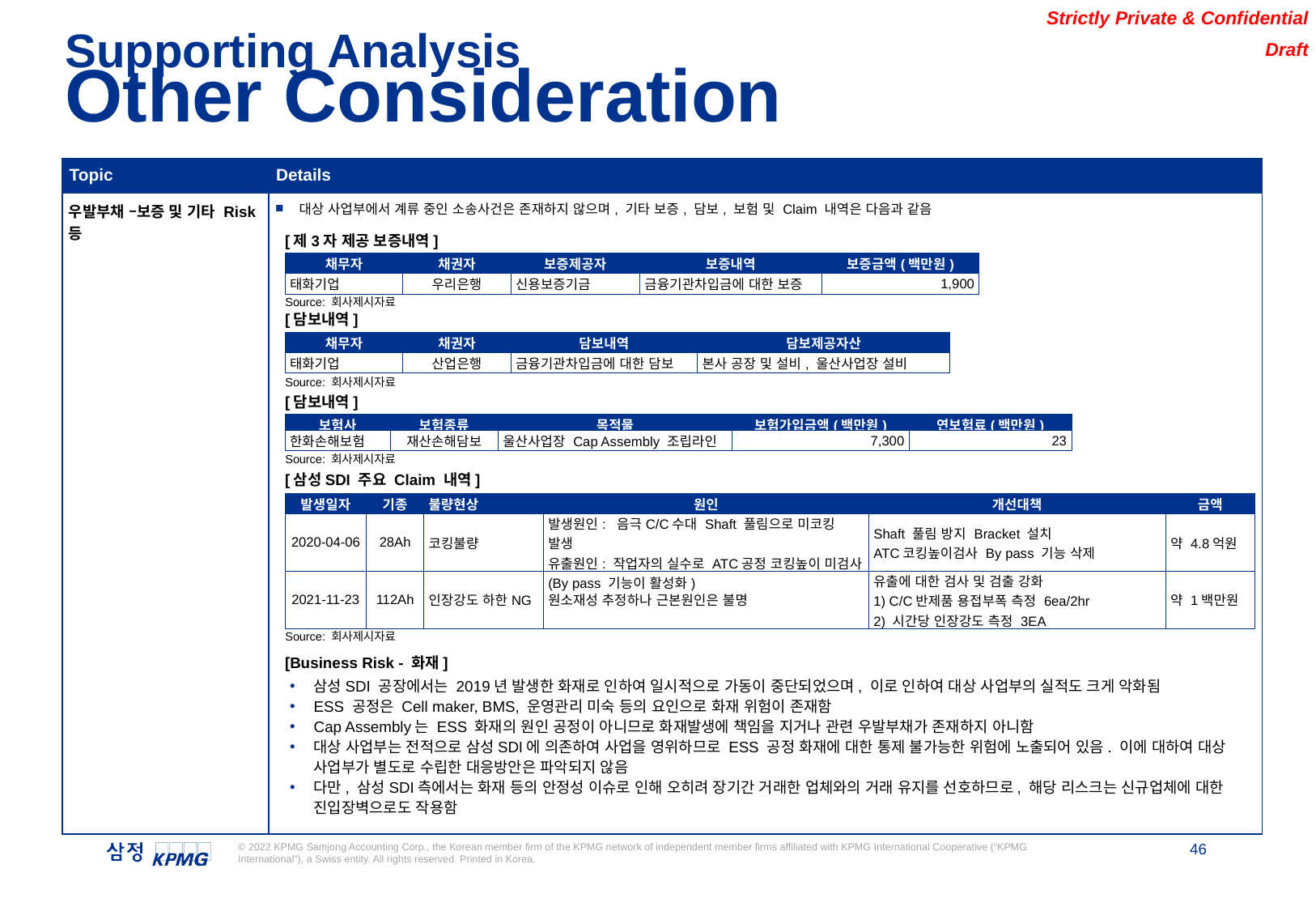

Supporting Analysis
Other Consideration
| Topic | Details |
| --- | --- |
| 우발부채 –보증 및 기타 Risk 등 | 대상 사업부에서 계류 중인 소송사건은 존재하지 않으며, 기타 보증, 담보, 보험 및 Claim 내역은 다음과 같음 |
[제3자 제공 보증내역]
| 채무자 | 채권자 | 보증제공자 | 보증내역 | 보증금액(백만원) |
| --- | --- | --- | --- | --- |
| 태화기업 | 우리은행 | 신용보증기금 | 금융기관차입금에 대한 보증 | 1,900 |
Source: 회사제시자료
[담보내역]
| 채무자 | 채권자 | 담보내역 | 담보제공자산 |
| --- | --- | --- | --- |
| 태화기업 | 산업은행 | 금융기관차입금에 대한 담보 | 본사 공장 및 설비, 울산사업장 설비 |
Source: 회사제시자료
[담보내역]
| 보험사 | 보험종류 | 목적물 | 보험가입금액(백만원) | 연보험료(백만원) |
| --- | --- | --- | --- | --- |
| 한화손해보험 | 재산손해담보 | 울산사업장 Cap Assembly 조립라인 | 7,300 | 23 |
Source: 회사제시자료
[삼성SDI 주요 Claim 내역]
| 발생일자 | 기종 | 불량현상 | 원인 | 개선대책 | 금액 |
| --- | --- | --- | --- | --- | --- |
| 2020-04-06 | 28Ah | 코킹불량 | 발생원인: 음극C/C수대 Shaft 풀림으로 미코킹 발생 유출원인: 작업자의 실수로 ATC공정 코킹높이 미검사(By pass 기능이 활성화) | Shaft 풀림 방지 Bracket 설치 ATC코킹높이검사 By pass 기능 삭제 | 약 4.8억원 |
| 2021-11-23 | 112Ah | 인장강도 하한NG | 원소재성 추정하나 근본원인은 불명 | 유출에 대한 검사 및 검출 강화 1) C/C반제품 용접부폭 측정 6ea/2hr 2) 시간당 인장강도 측정 3EA | 약 1백만원 |
Source: 회사제시자료
[Business Risk - 화재]
삼성SDI 공장에서는 2019년 발생한 화재로 인하여 일시적으로 가동이 중단되었으며, 이로 인하여 대상 사업부의 실적도 크게 악화됨
ESS 공정은 Cell maker, BMS, 운영관리 미숙 등의 요인으로 화재 위험이 존재함
Cap Assembly는 ESS 화재의 원인 공정이 아니므로 화재발생에 책임을 지거나 관련 우발부채가 존재하지 아니함
대상 사업부는 전적으로 삼성SDI에 의존하여 사업을 영위하므로 ESS 공정 화재에 대한 통제 불가능한 위험에 노출되어 있음. 이에 대하여 대상 사업부가 별도로 수립한 대응방안은 파악되지 않음
다만, 삼성SDI측에서는 화재 등의 안정성 이슈로 인해 오히려 장기간 거래한 업체와의 거래 유지를 선호하므로, 해당 리스크는 신규업체에 대한 진입장벽으로도 작용함